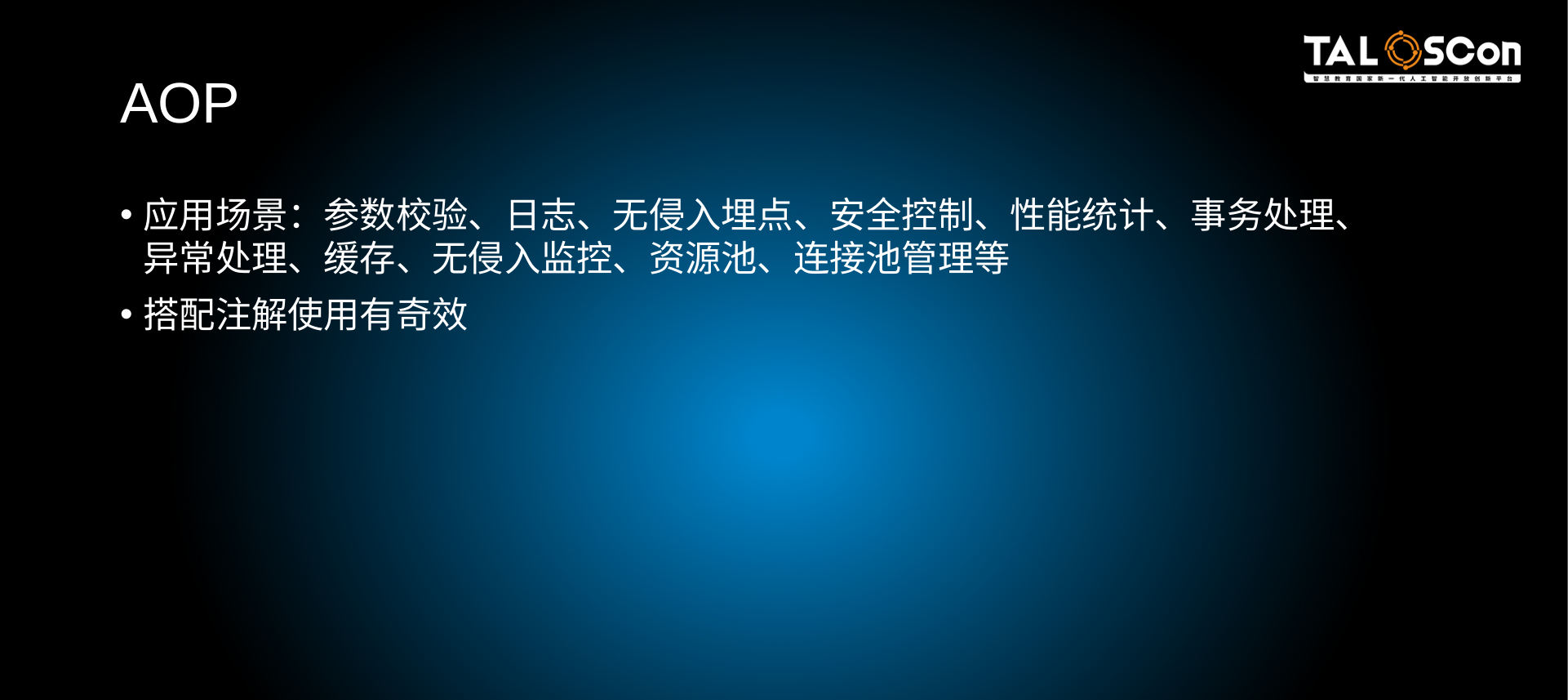

# AOP
应用场景：参数校验、日志、无侵入埋点、安全控制、性能统计、事务处理、异常处理、缓存、无侵入监控、资源池、连接池管理等
搭配注解使用有奇效